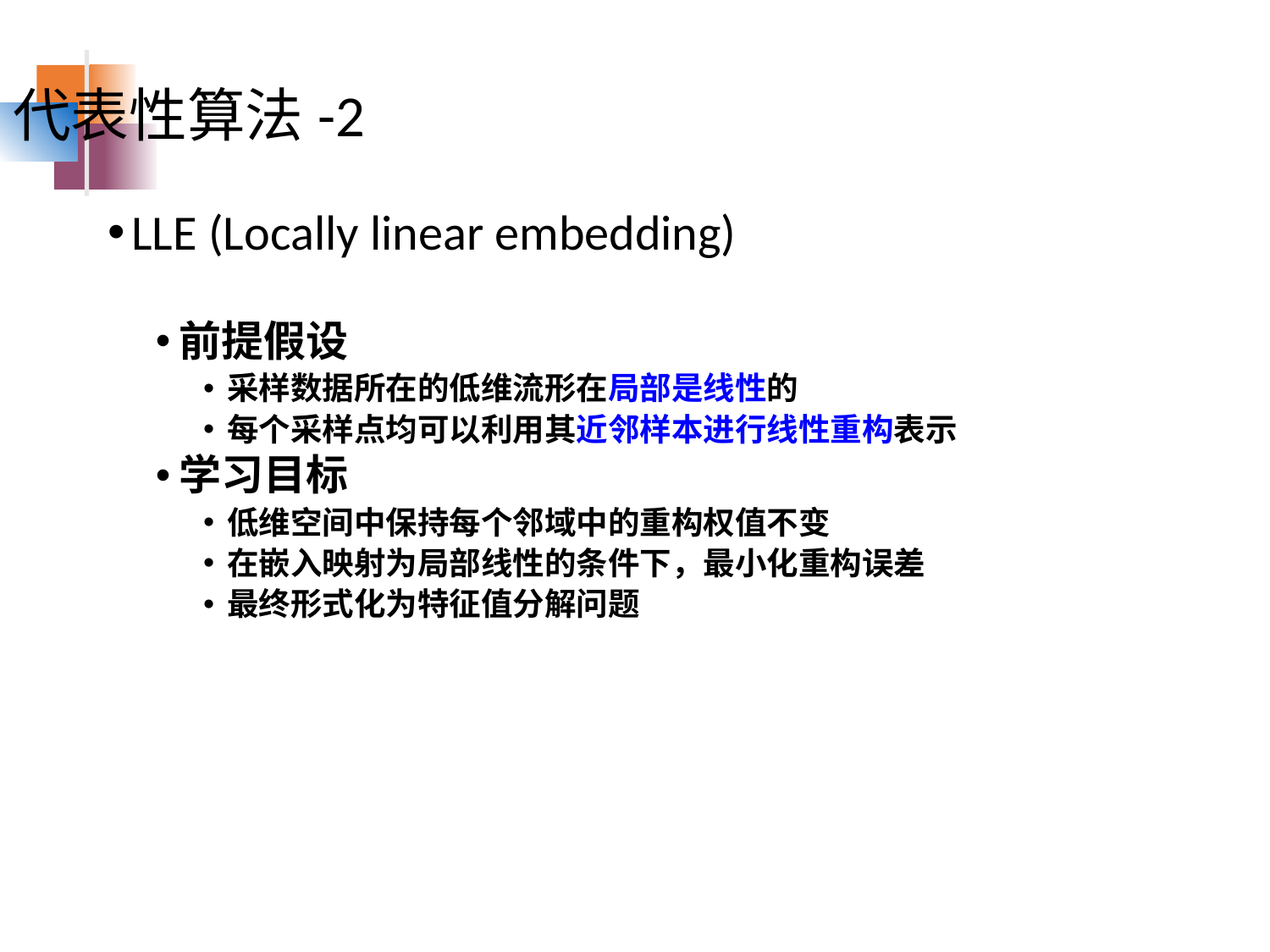

代表性算法-2
LLE (Locally linear embedding)

前提假设
采样数据所在的低维流形在局部是线性的
每个采样点均可以利用其近邻样本进行线性重构表示
学习目标
低维空间中保持每个邻域中的重构权值不变
在嵌入映射为局部线性的条件下，最小化重构误差
最终形式化为特征值分解问题
54